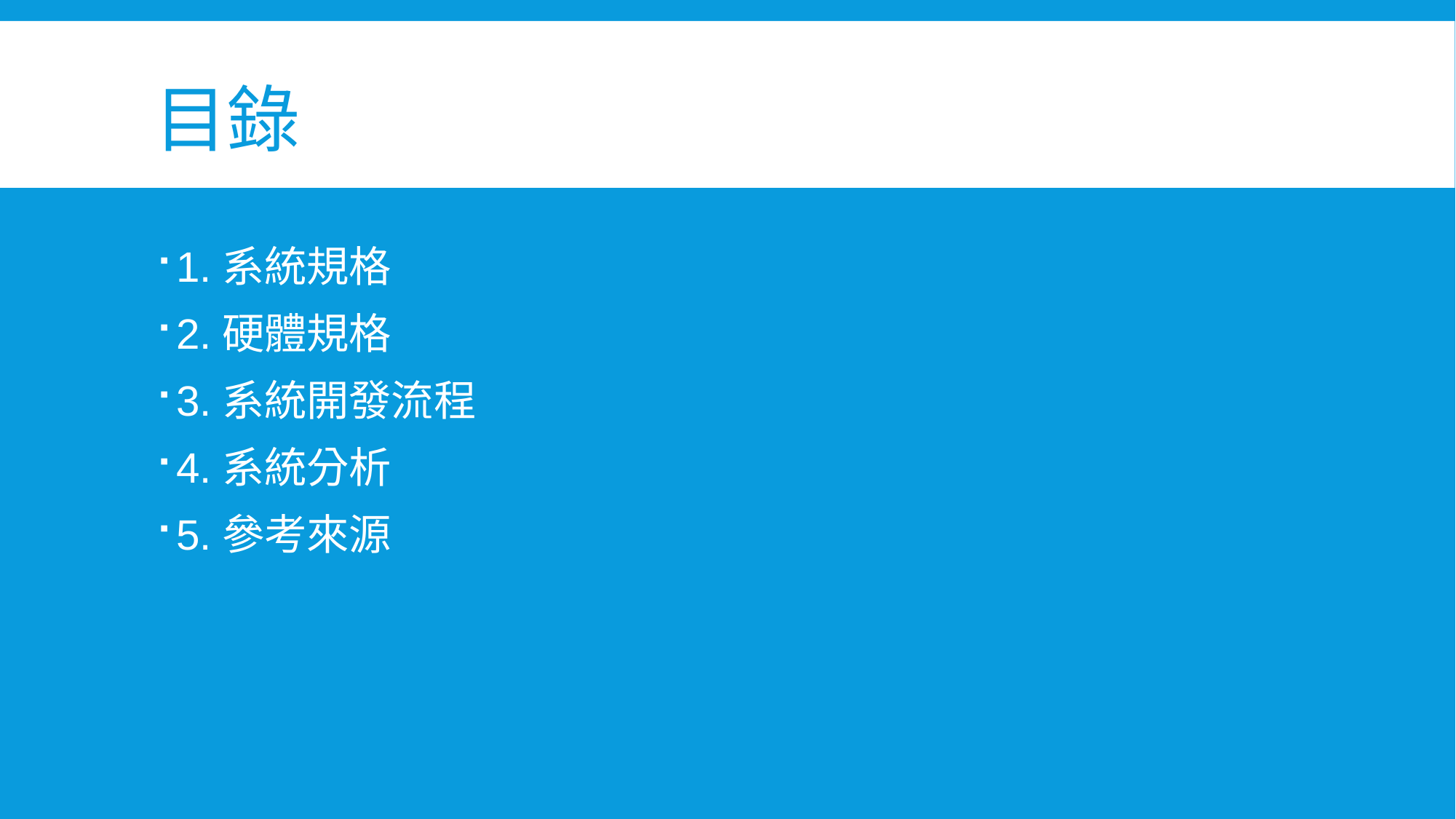

# 目錄
1.系統規格
2.硬體規格
3.系統開發流程
4.系統分析
5.參考來源